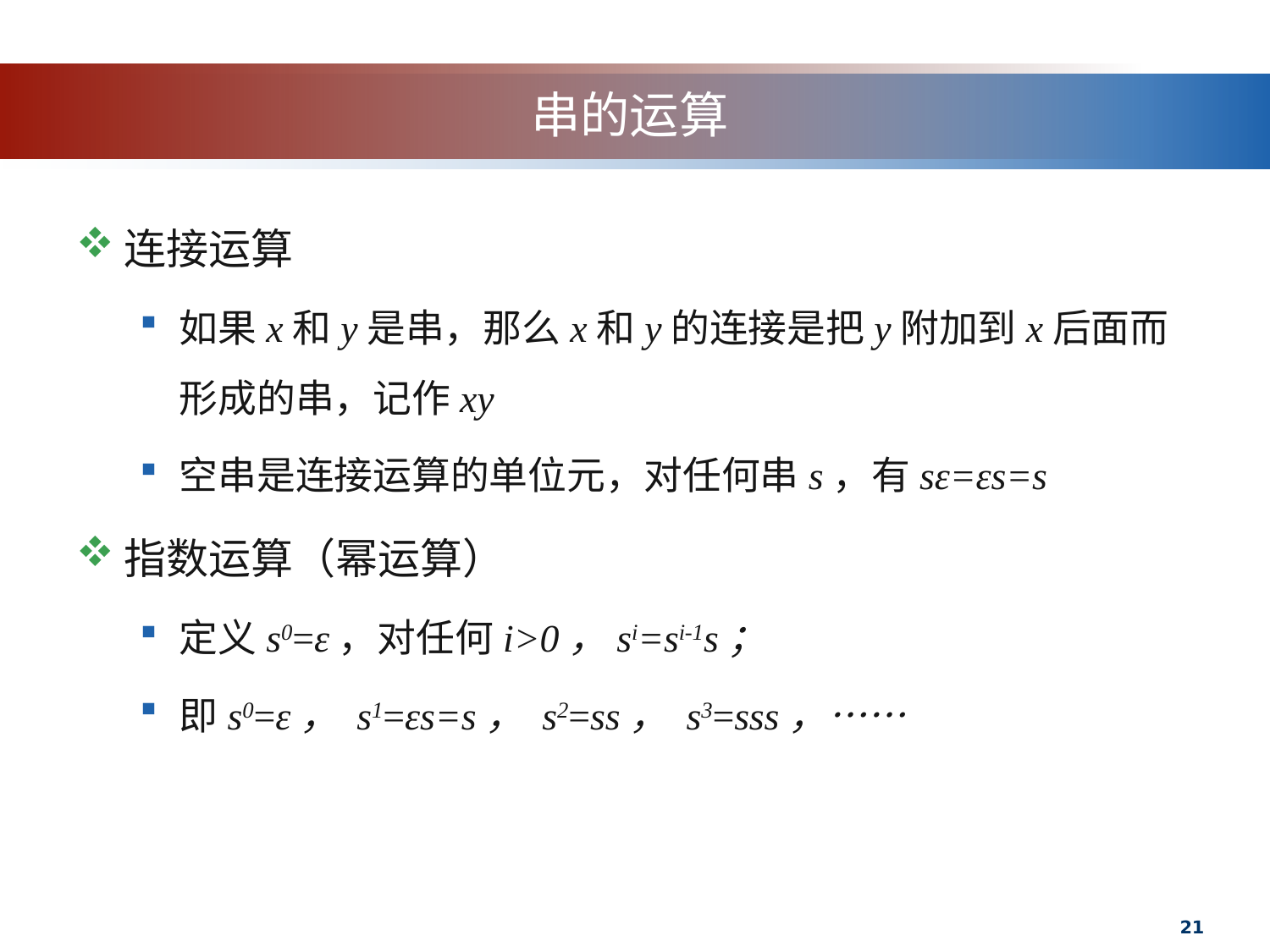

# 串的运算
连接运算
如果x和y是串，那么x和y的连接是把y附加到x后面而形成的串，记作xy
空串是连接运算的单位元，对任何串s，有sε=εs=s
指数运算（幂运算）
定义s0=ε，对任何i>0，si=si-1s；
即s0=ε， s1=εs=s， s2=ss， s3=sss，……
21